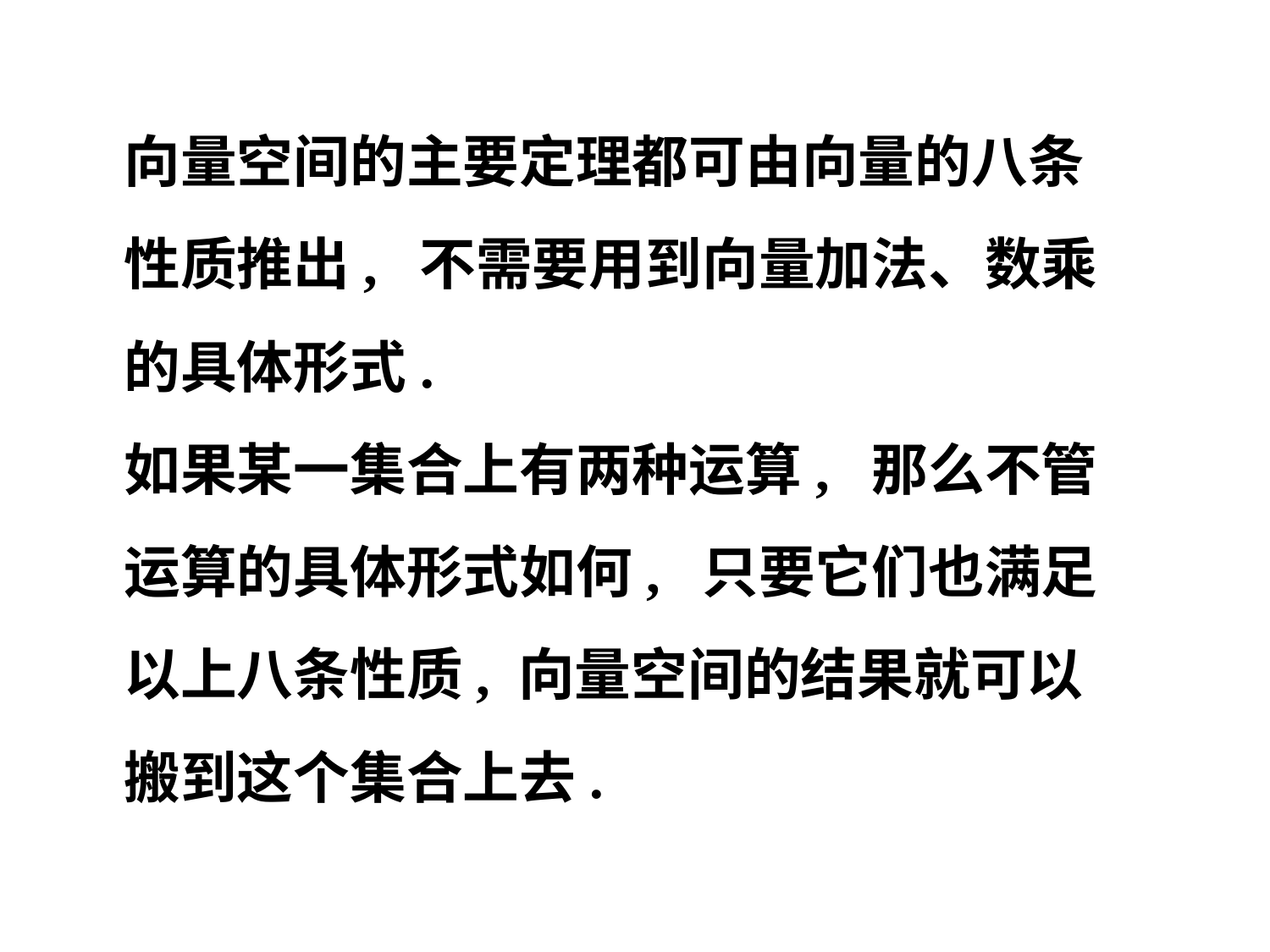

向量空间的主要定理都可由向量的八条
 性质推出,  不需要用到向量加法、数乘
 的具体形式.
 如果某一集合上有两种运算,  那么不管
 运算的具体形式如何,  只要它们也满足
 以上八条性质, 向量空间的结果就可以
 搬到这个集合上去.